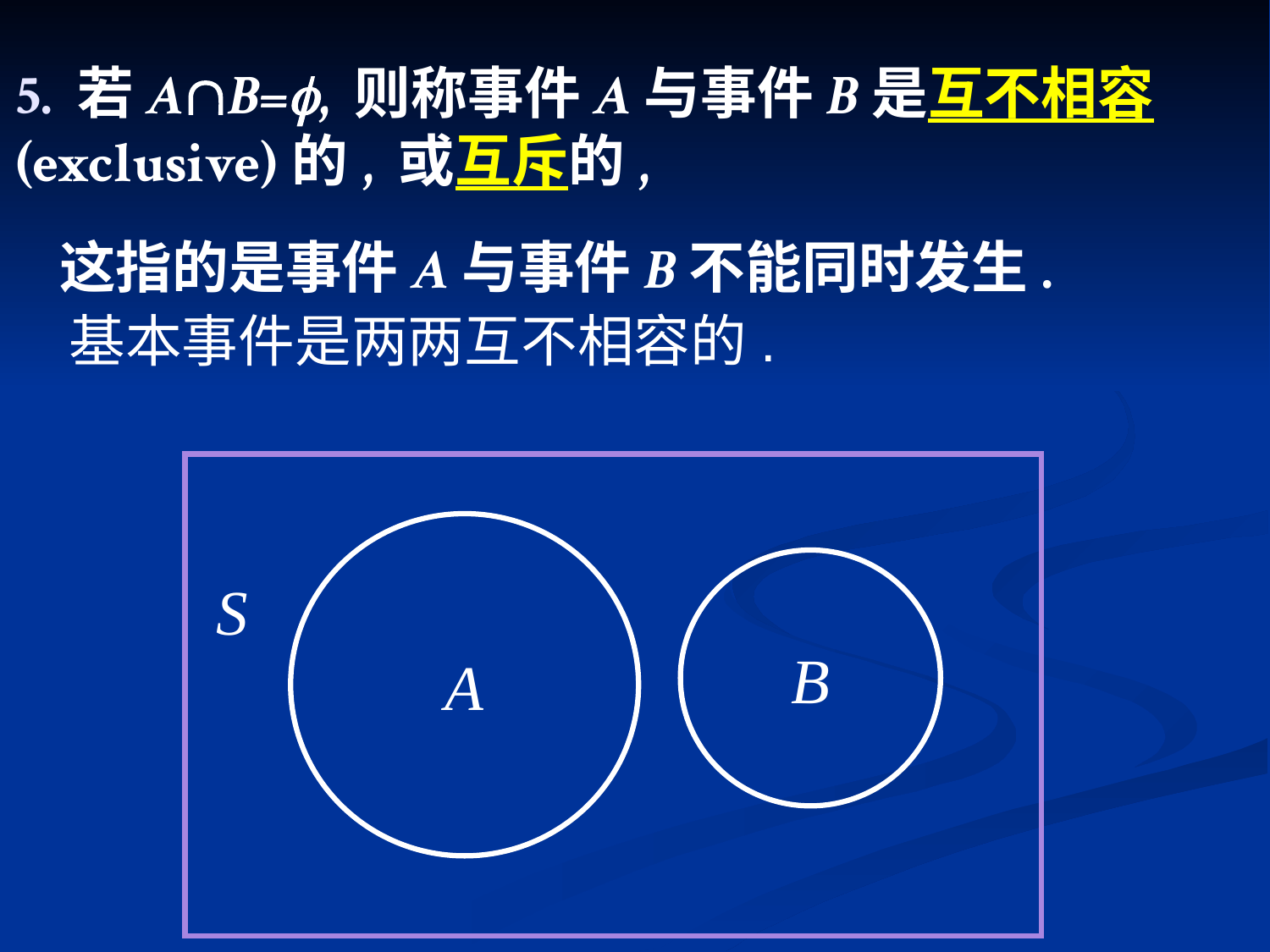

# 5. 若A∩B=φ, 则称事件A与事件B是互不相容(exclusive)的, 或互斥的,
这指的是事件A与事件B不能同时发生.
基本事件是两两互不相容的.

A
B
S